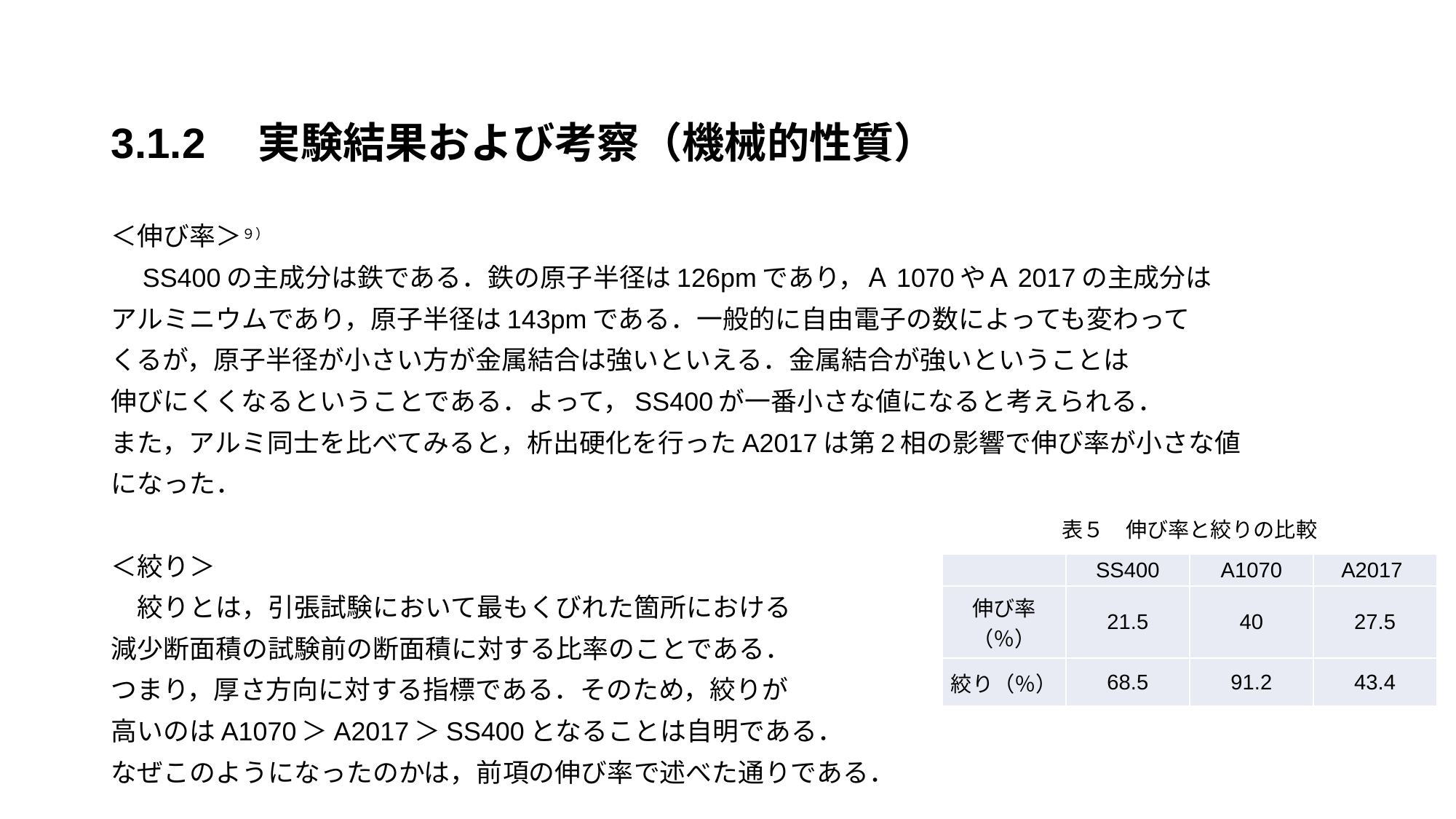

#
3.1.2　実験結果および考察（機械的性質）

＜伸び率＞９）
　SS400の主成分は鉄である．鉄の原子半径は126pmであり，Ａ1070やＡ2017の主成分は
アルミニウムであり，原子半径は143pmである．一般的に自由電子の数によっても変わって
くるが，原子半径が小さい方が金属結合は強いといえる．金属結合が強いということは
伸びにくくなるということである．よって，SS400が一番小さな値になると考えられる．
また，アルミ同士を比べてみると，析出硬化を行ったA2017は第2相の影響で伸び率が小さな値
になった．

＜絞り＞
　絞りとは，引張試験において最もくびれた箇所における
減少断面積の試験前の断面積に対する比率のことである．
つまり，厚さ方向に対する指標である．そのため，絞りが
高いのはA1070＞A2017＞SS400となることは自明である．
なぜこのようになったのかは，前項の伸び率で述べた通りである．
表５　伸び率と絞りの比較
|  | SS400 | A1070 | A2017 |
| --- | --- | --- | --- |
| 伸び率（％） | 21.5 | 40 | 27.5 |
| 絞り（％） | 68.5 | 91.2 | 43.4 |